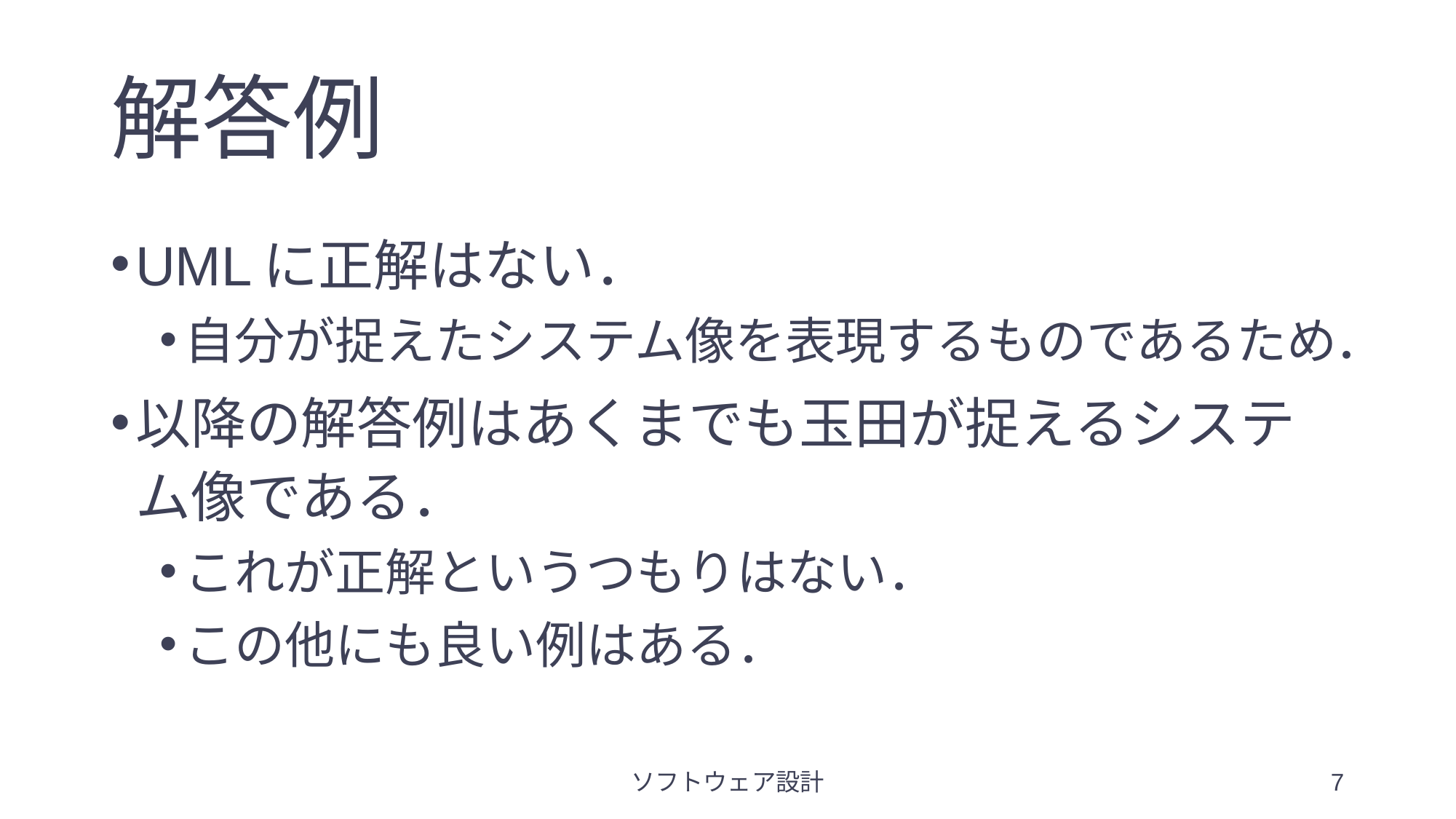

# 解答例
UMLに正解はない．
自分が捉えたシステム像を表現するものであるため．
以降の解答例はあくまでも玉田が捉えるシステム像である．
これが正解というつもりはない．
この他にも良い例はある．
ソフトウェア設計
7